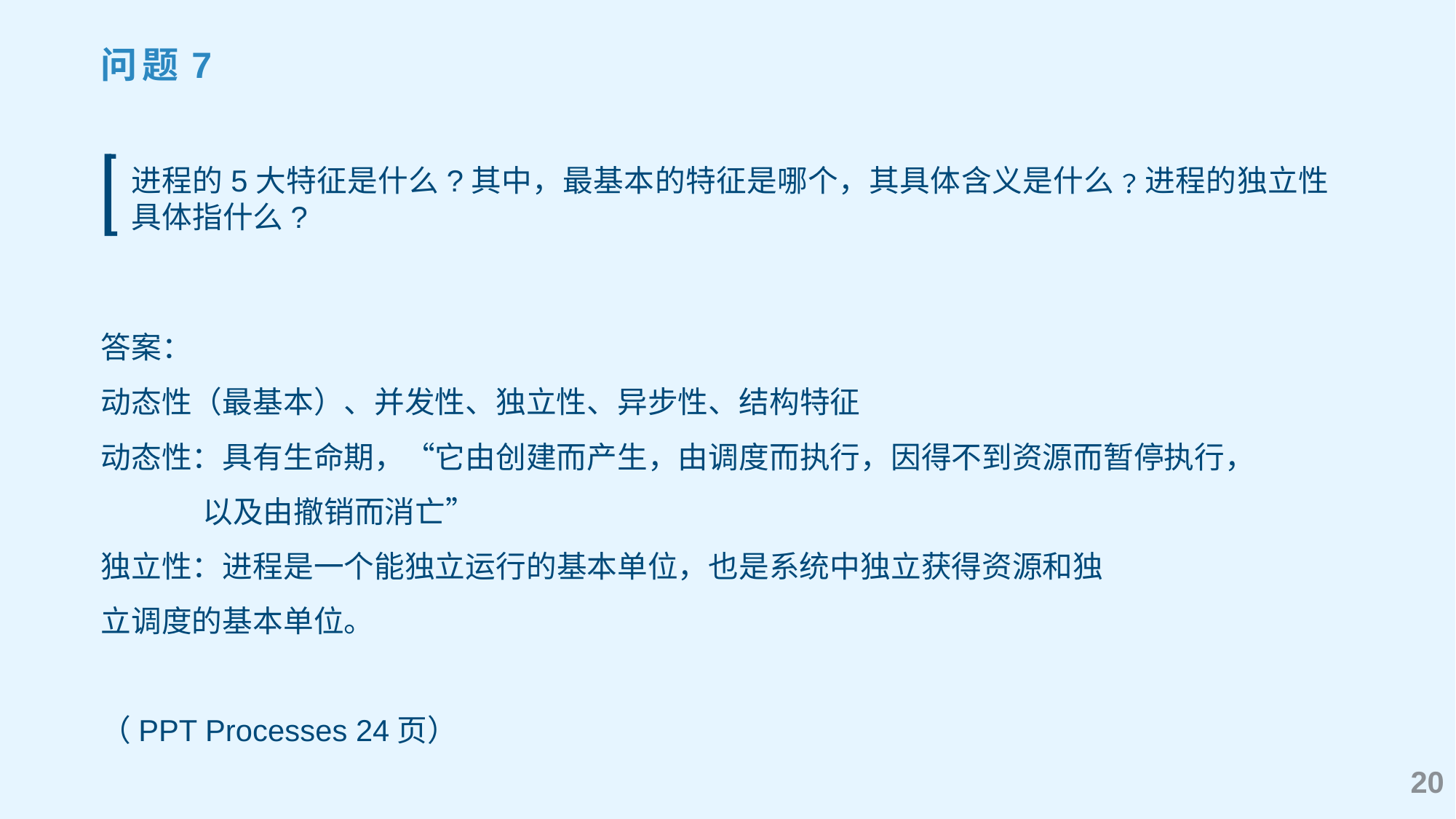

问题7

进程的5大特征是什么?其中，最基本的特征是哪个，其具体含义是什么﹖进程的独立性具体指什么?
答案：
动态性（最基本）、并发性、独立性、异步性、结构特征
动态性：具有生命期，“它由创建而产生，由调度而执行，因得不到资源而暂停执行，
              以及由撤销而消亡”
独立性：进程是一个能独立运行的基本单位，也是系统中独立获得资源和独
立调度的基本单位。

（PPT Processes 24页）

20